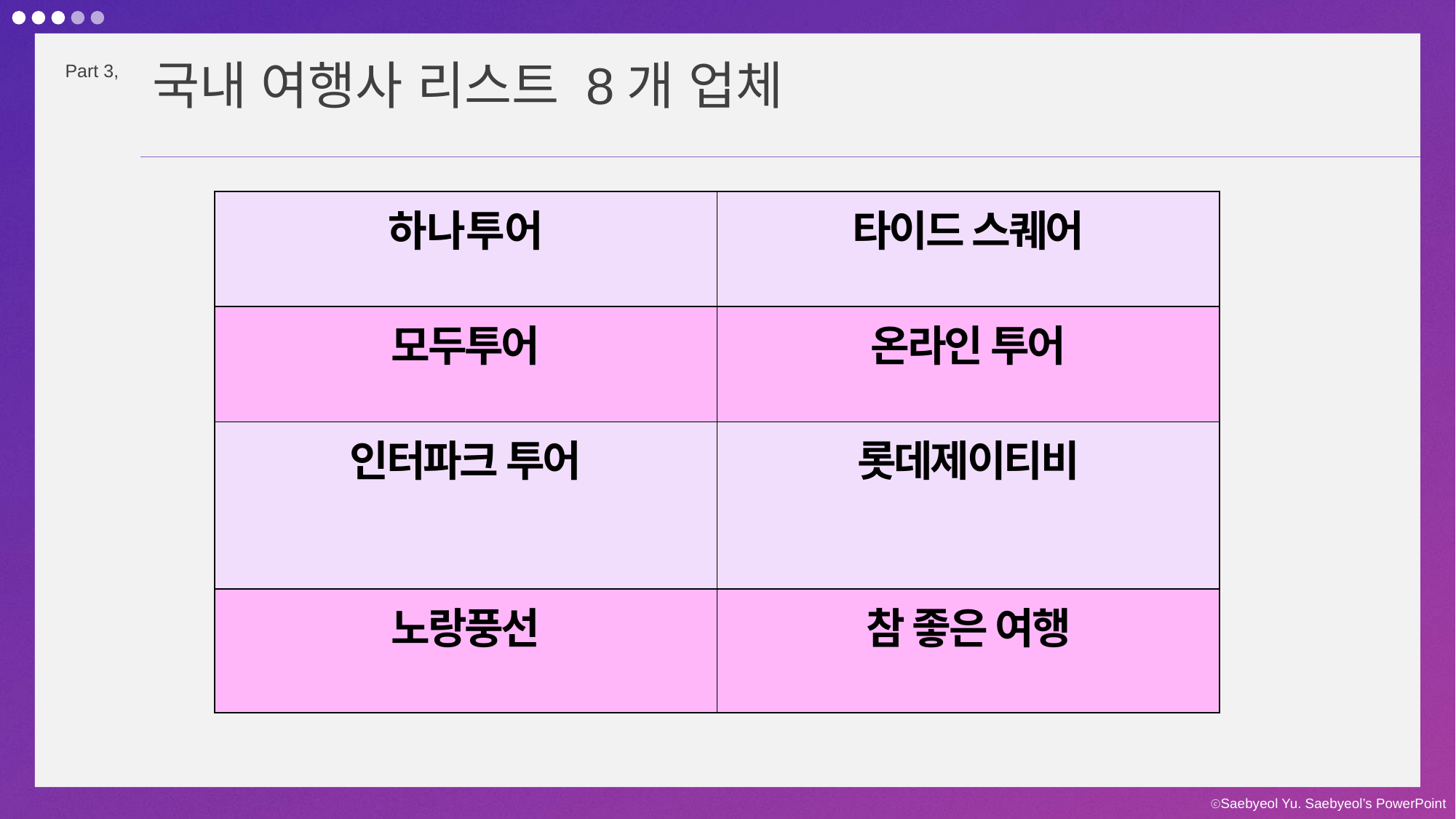

국내 여행사 리스트 8개 업체
Part 3,
| 하나투어 | 타이드 스퀘어 |
| --- | --- |
| 모두투어 | 온라인 투어 |
| 인터파크 투어 | 롯데제이티비 |
| 노랑풍선 | 참 좋은 여행 |